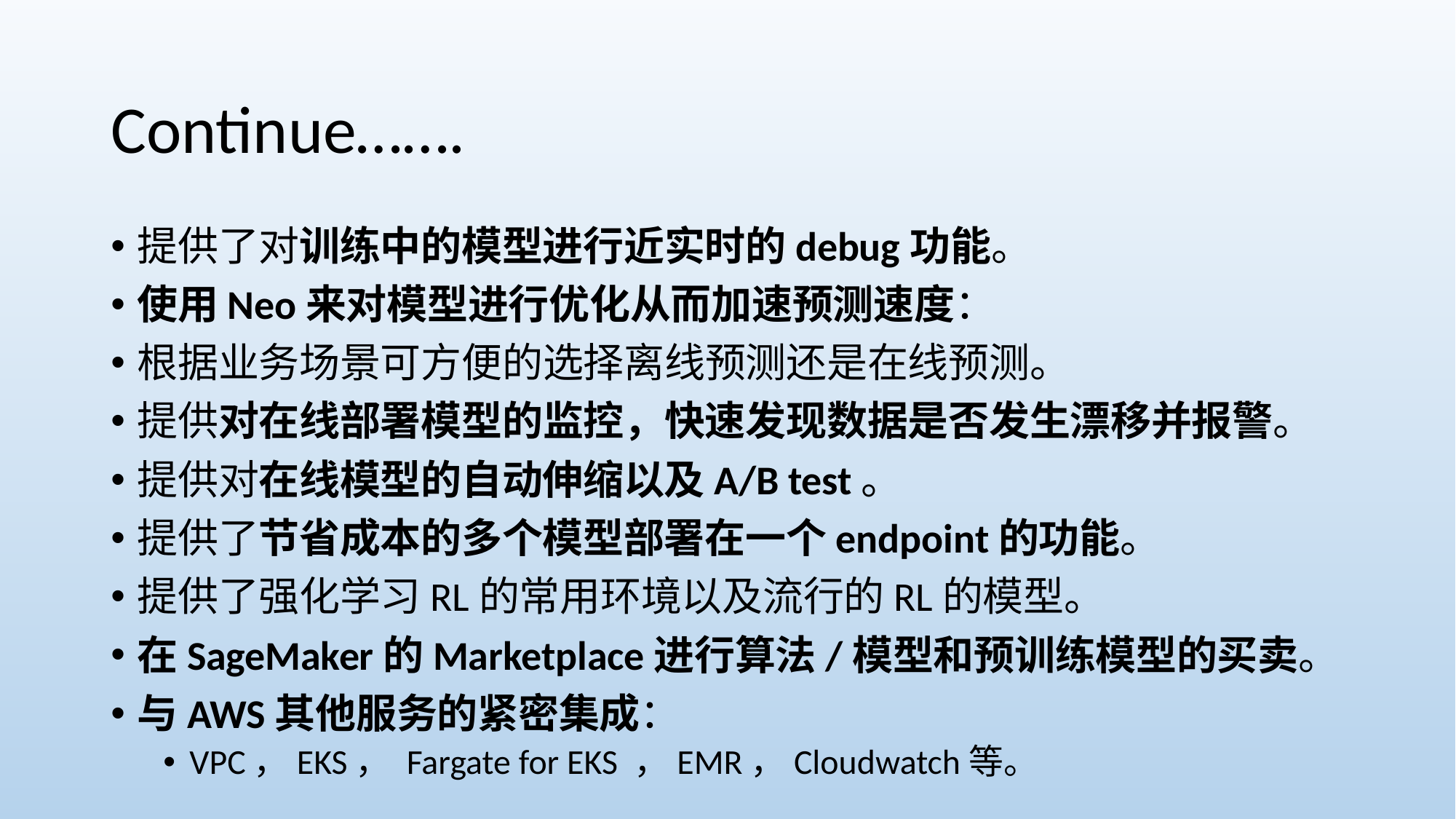

# Continue…….
提供了对训练中的模型进行近实时的debug功能。
使用Neo来对模型进行优化从而加速预测速度：
根据业务场景可方便的选择离线预测还是在线预测。
提供对在线部署模型的监控，快速发现数据是否发生漂移并报警。
提供对在线模型的自动伸缩以及A/B test。
提供了节省成本的多个模型部署在一个endpoint的功能。
提供了强化学习RL的常用环境以及流行的RL的模型。
在SageMaker的Marketplace进行算法/模型和预训练模型的买卖。
与AWS其他服务的紧密集成：
VPC，EKS， Fargate for EKS ，EMR，Cloudwatch等。